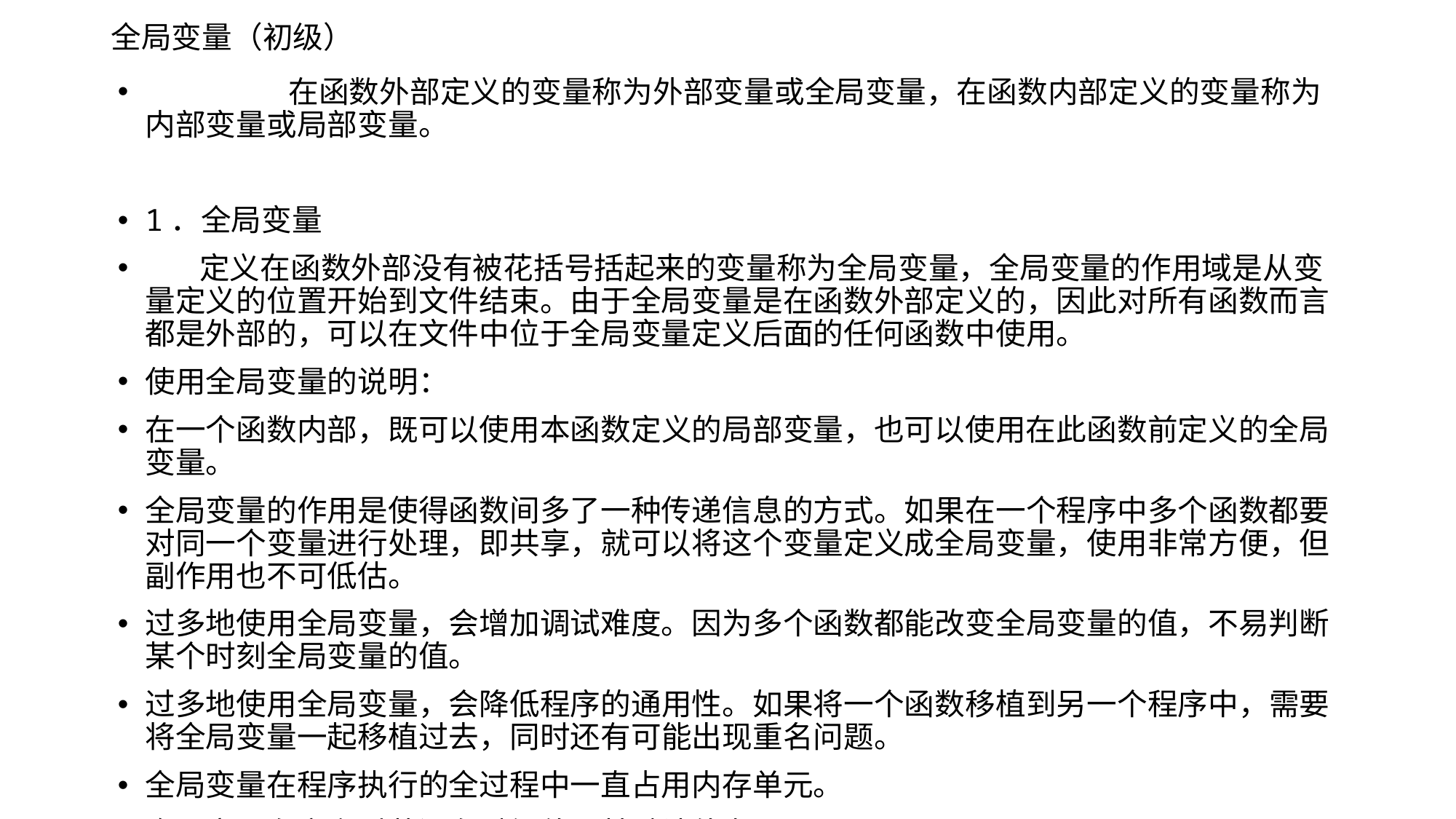

# 全局变量（初级）
	    在函数外部定义的变量称为外部变量或全局变量，在函数内部定义的变量称为内部变量或局部变量。

1．全局变量
       定义在函数外部没有被花括号括起来的变量称为全局变量，全局变量的作用域是从变量定义的位置开始到文件结束。由于全局变量是在函数外部定义的，因此对所有函数而言都是外部的，可以在文件中位于全局变量定义后面的任何函数中使用。
使用全局变量的说明：
在一个函数内部，既可以使用本函数定义的局部变量，也可以使用在此函数前定义的全局变量。
全局变量的作用是使得函数间多了一种传递信息的方式。如果在一个程序中多个函数都要对同一个变量进行处理，即共享，就可以将这个变量定义成全局变量，使用非常方便，但副作用也不可低估。
过多地使用全局变量，会增加调试难度。因为多个函数都能改变全局变量的值，不易判断某个时刻全局变量的值。
过多地使用全局变量，会降低程序的通用性。如果将一个函数移植到另一个程序中，需要将全局变量一起移植过去，同时还有可能出现重名问题。
全局变量在程序执行的全过程中一直占用内存单元。
全局变量在定义时若没有赋初值，其默认值为0。